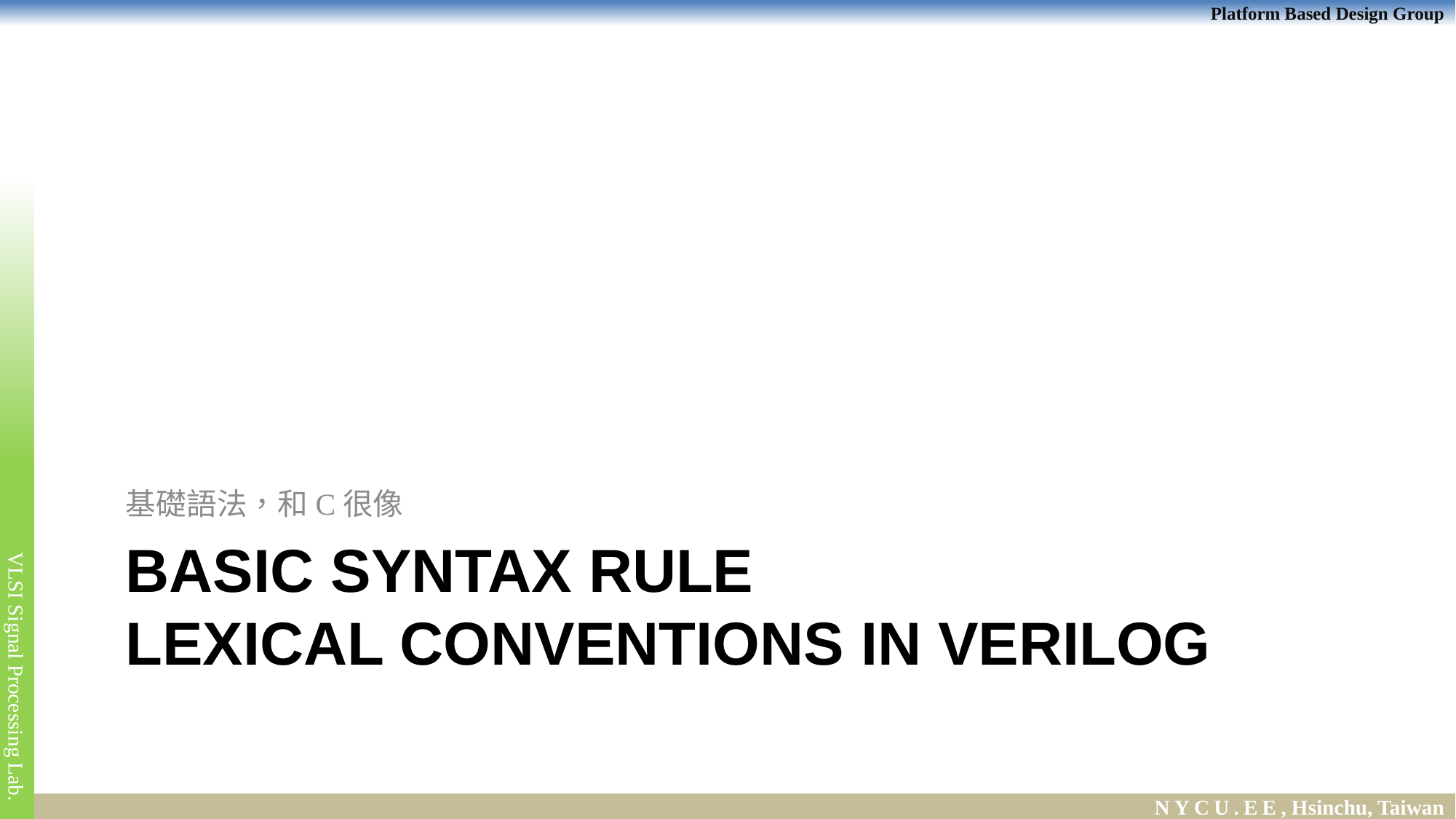

基礎語法，和C很像
# Basic syntax rule Lexical Conventions in Verilog